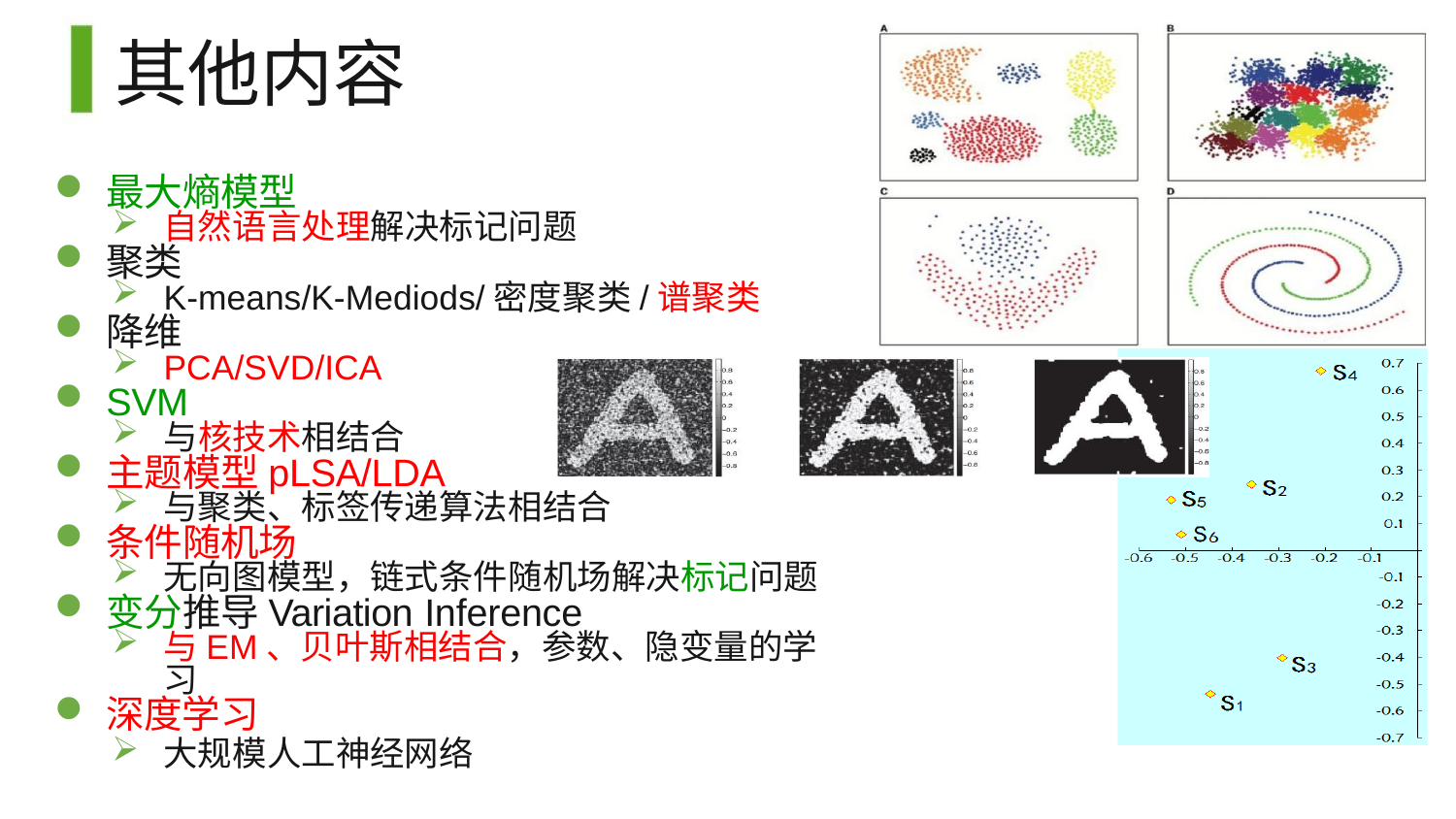

# 其他内容

最大熵模型
自然语言处理解决标记问题
聚类
K-means/K-Mediods/密度聚类/谱聚类
降维
PCA/SVD/ICA
SVM
与核技术相结合
主题模型pLSA/LDA
与聚类、标签传递算法相结合
条件随机场
无向图模型，链式条件随机场解决标记问题
变分推导Variation Inference
与EM、贝叶斯相结合，参数、隐变量的学习
深度学习
大规模人工神经网络